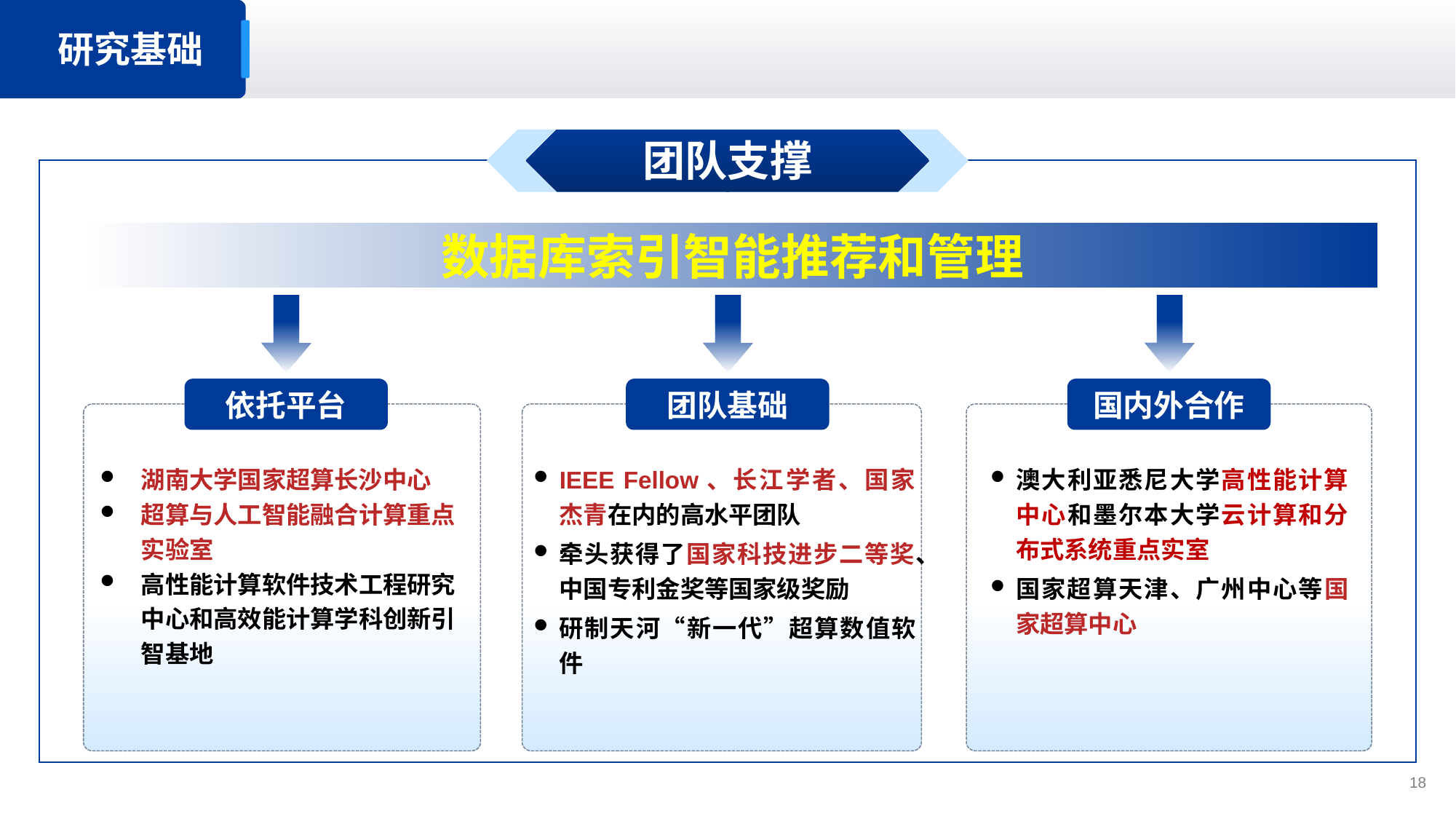

研究基础

团队支撑

数据库索引智能推荐和管理

依托平台

湖南大学国家超算长沙中心
超算与人工智能融合计算重点实验室
高性能计算软件技术工程研究中心和高效能计算学科创新引智基地

团队基础

IEEE Fellow、长江学者、国家杰青在内的高水平团队
牵头获得了国家科技进步二等奖、中国专利金奖等国家级奖励
研制天河“新一代”超算数值软件

国内外合作

澳大利亚悉尼大学高性能计算中心和墨尔本大学云计算和分布式系统重点实室
国家超算天津、广州中心等国家超算中心